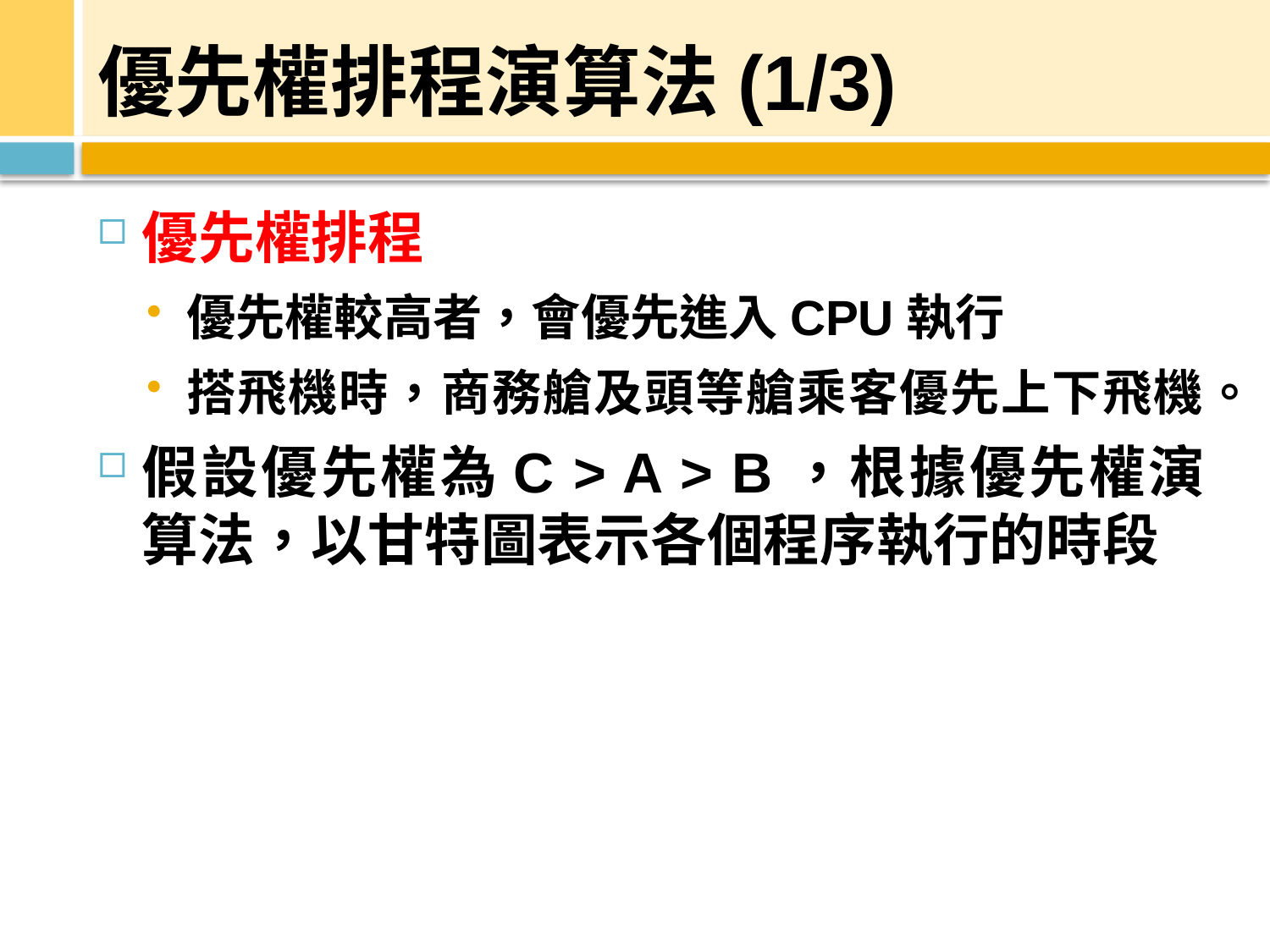

# 優先權排程演算法(1/3)
優先權排程
優先權較高者，會優先進入CPU執行
搭飛機時，商務艙及頭等艙乘客優先上下飛機。
假設優先權為C > A > B，根據優先權演算法，以甘特圖表示各個程序執行的時段